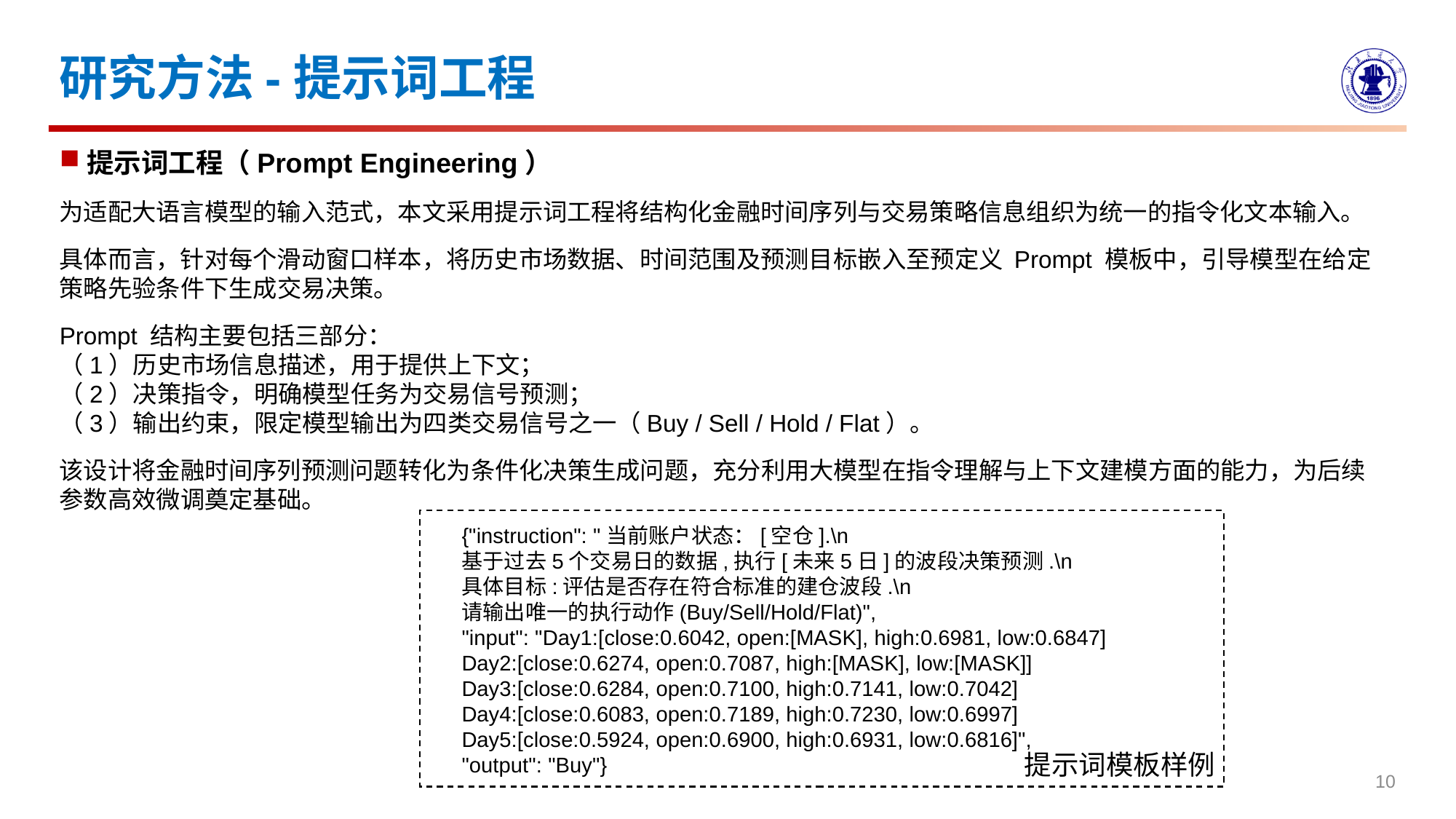

# 研究方法-提示词工程
提示词工程（Prompt Engineering）
为适配大语言模型的输入范式，本文采用提示词工程将结构化金融时间序列与交易策略信息组织为统一的指令化文本输入。
具体而言，针对每个滑动窗口样本，将历史市场数据、时间范围及预测目标嵌入至预定义 Prompt 模板中，引导模型在给定策略先验条件下生成交易决策。
Prompt 结构主要包括三部分：
（1）历史市场信息描述，用于提供上下文；
（2）决策指令，明确模型任务为交易信号预测；
（3）输出约束，限定模型输出为四类交易信号之一（Buy / Sell / Hold / Flat）。
该设计将金融时间序列预测问题转化为条件化决策生成问题，充分利用大模型在指令理解与上下文建模方面的能力，为后续参数高效微调奠定基础。

{"instruction": "当前账户状态：[空仓].\n
基于过去5个交易日的数据,执行[未来5日]的波段决策预测.\n
具体目标:评估是否存在符合标准的建仓波段.\n
请输出唯一的执行动作(Buy/Sell/Hold/Flat)",
"input": "Day1:[close:0.6042, open:[MASK], high:0.6981, low:0.6847]
Day2:[close:0.6274, open:0.7087, high:[MASK], low:[MASK]]
Day3:[close:0.6284, open:0.7100, high:0.7141, low:0.7042]
Day4:[close:0.6083, open:0.7189, high:0.7230, low:0.6997]
Day5:[close:0.5924, open:0.6900, high:0.6931, low:0.6816]",
"output": "Buy"}

提示词模板样例
10